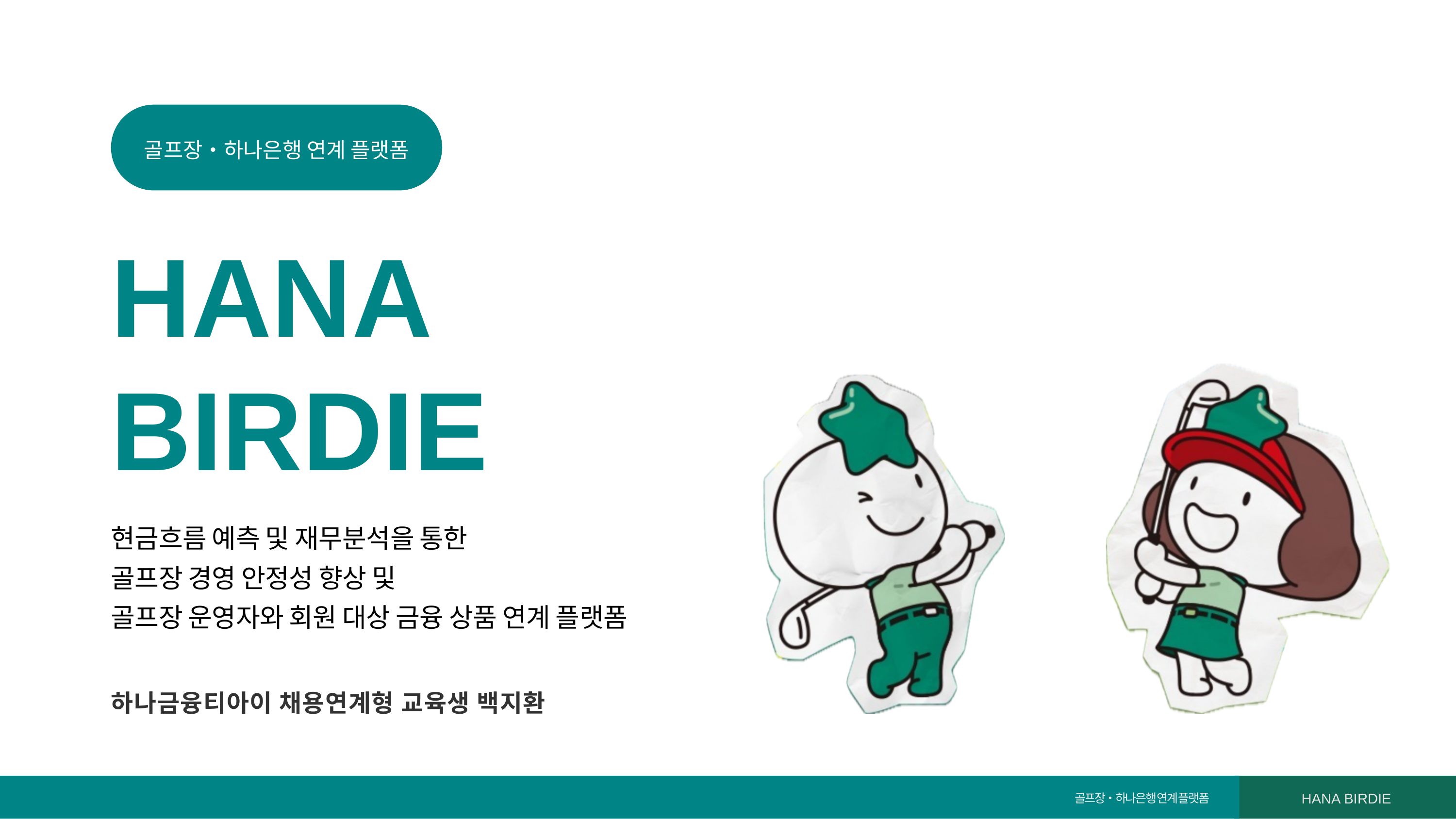

골프장•하나은행 연계 플랫폼
HANA
BIRDIE

현금흐름 예측 및 재무분석을 통한
골프장 경영 안정성 향상 및
골프장 운영자와 회원 대상 금융 상품 연계 플랫폼
하나금융티아이 채용연계형 교육생 백지환

골프장•하나은행 연계 플랫폼
HANA BIRDIE